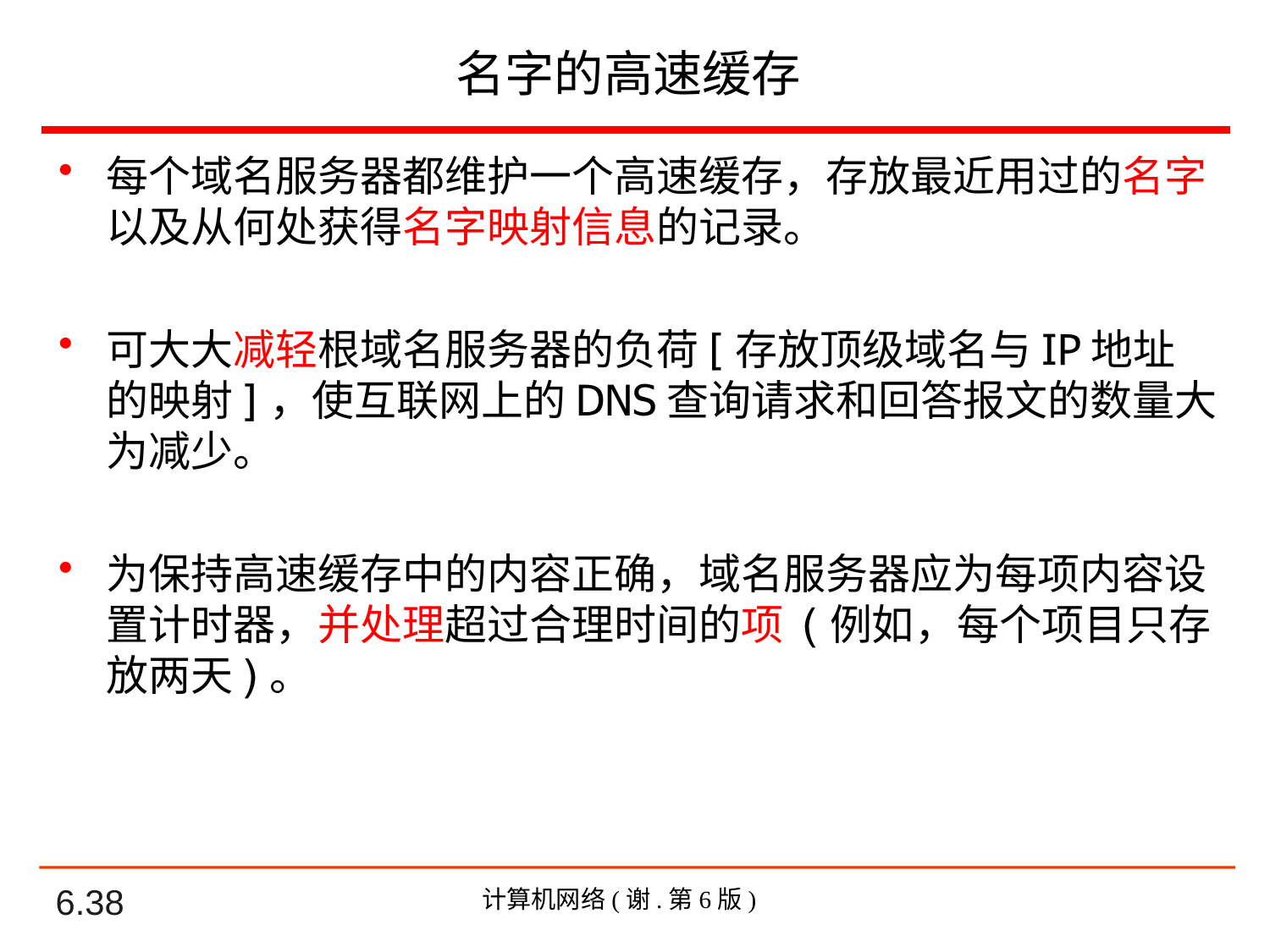

# 名字的高速缓存
每个域名服务器都维护一个高速缓存，存放最近用过的名字以及从何处获得名字映射信息的记录。

可大大减轻根域名服务器的负荷[存放顶级域名与IP地址的映射]，使互联网上的DNS查询请求和回答报文的数量大为减少。

为保持高速缓存中的内容正确，域名服务器应为每项内容设置计时器，并处理超过合理时间的项 (例如，每个项目只存放两天)。